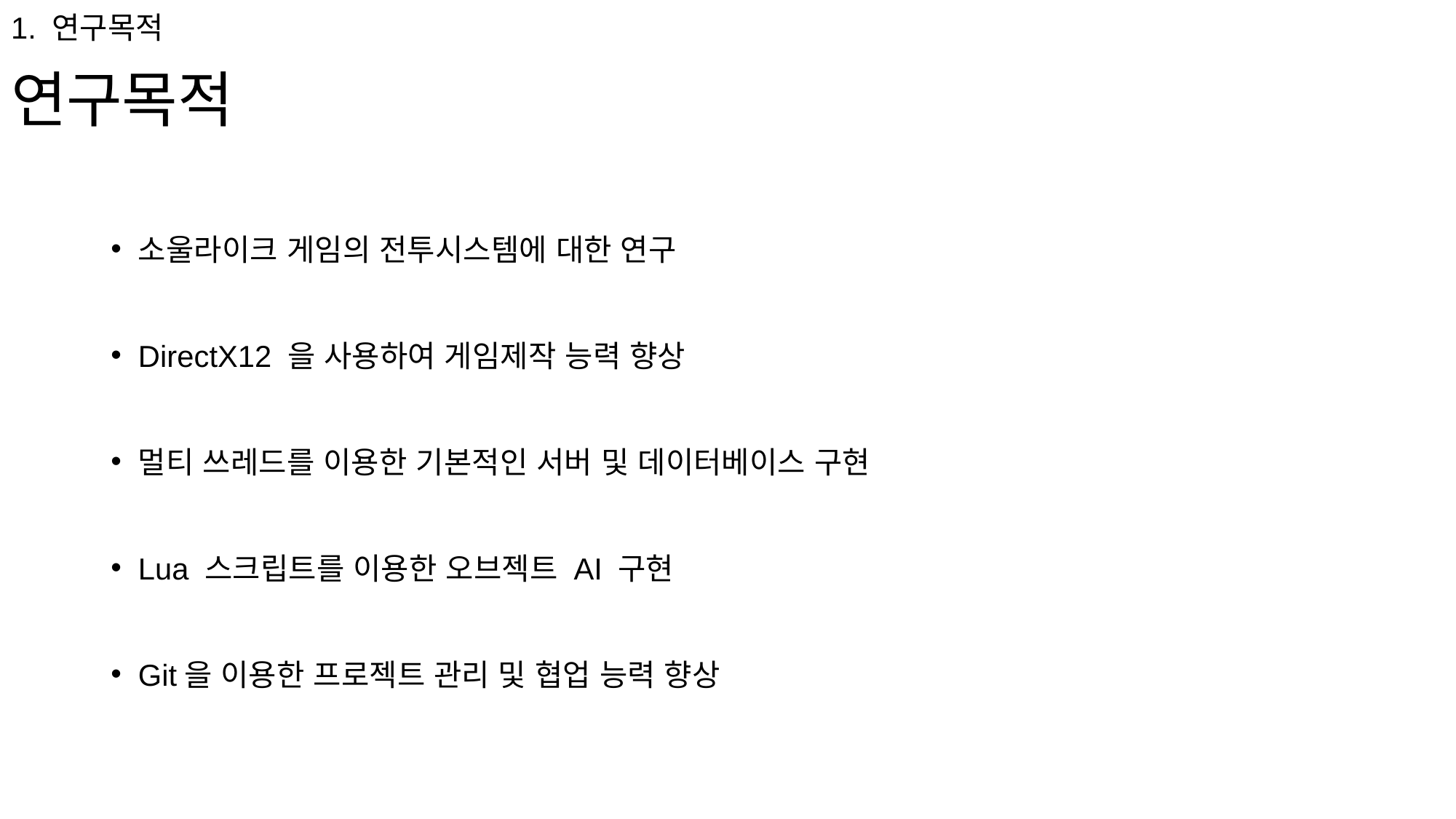

1. 연구목적
연구목적
소울라이크 게임의 전투시스템에 대한 연구
DirectX12 을 사용하여 게임제작 능력 향상
멀티 쓰레드를 이용한 기본적인 서버 및 데이터베이스 구현
Lua 스크립트를 이용한 오브젝트 AI 구현
Git을 이용한 프로젝트 관리 및 협업 능력 향상